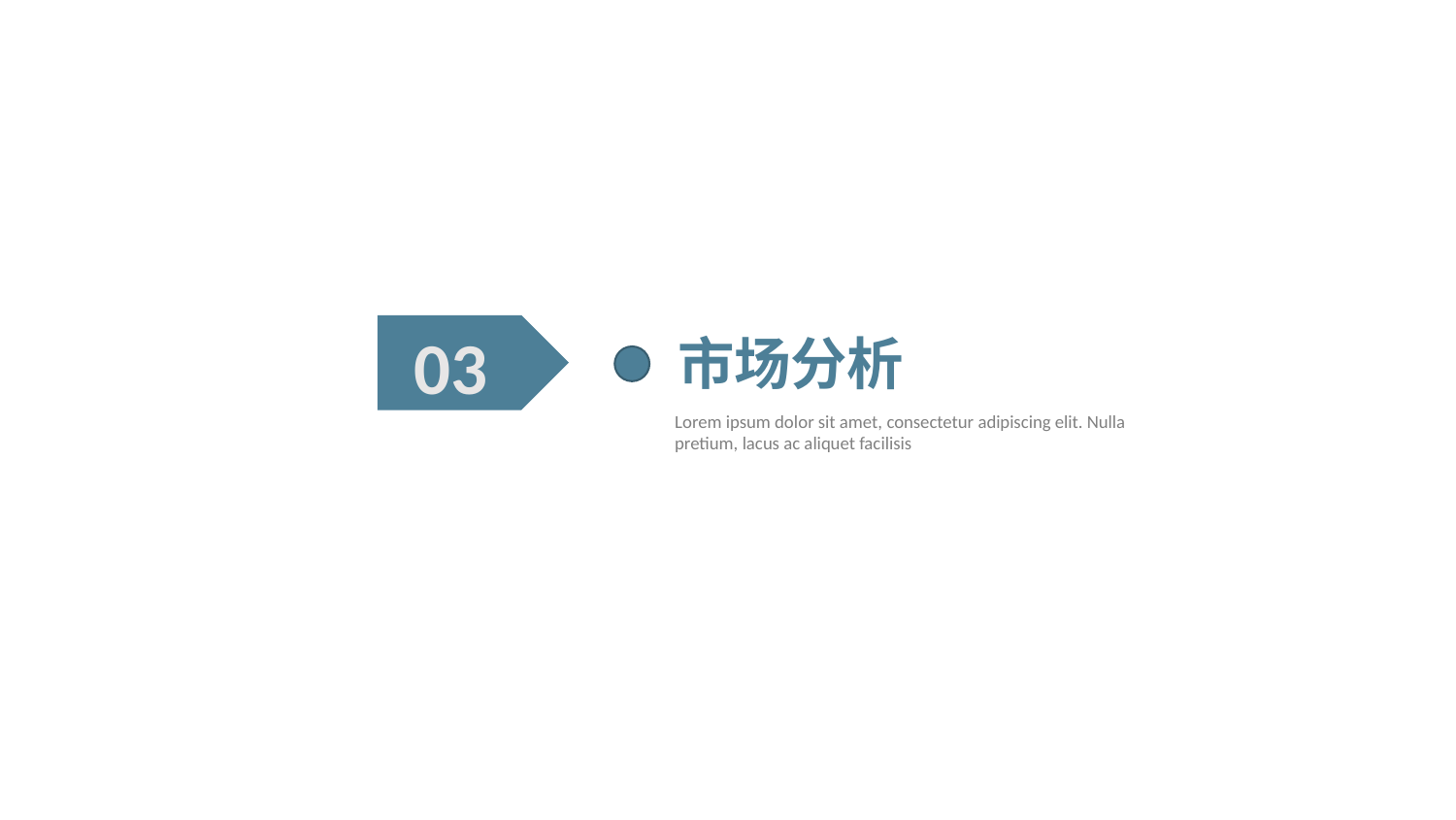

03

市场分析
Lorem ipsum dolor sit amet, consectetur adipiscing elit. Nulla pretium, lacus ac aliquet facilisis